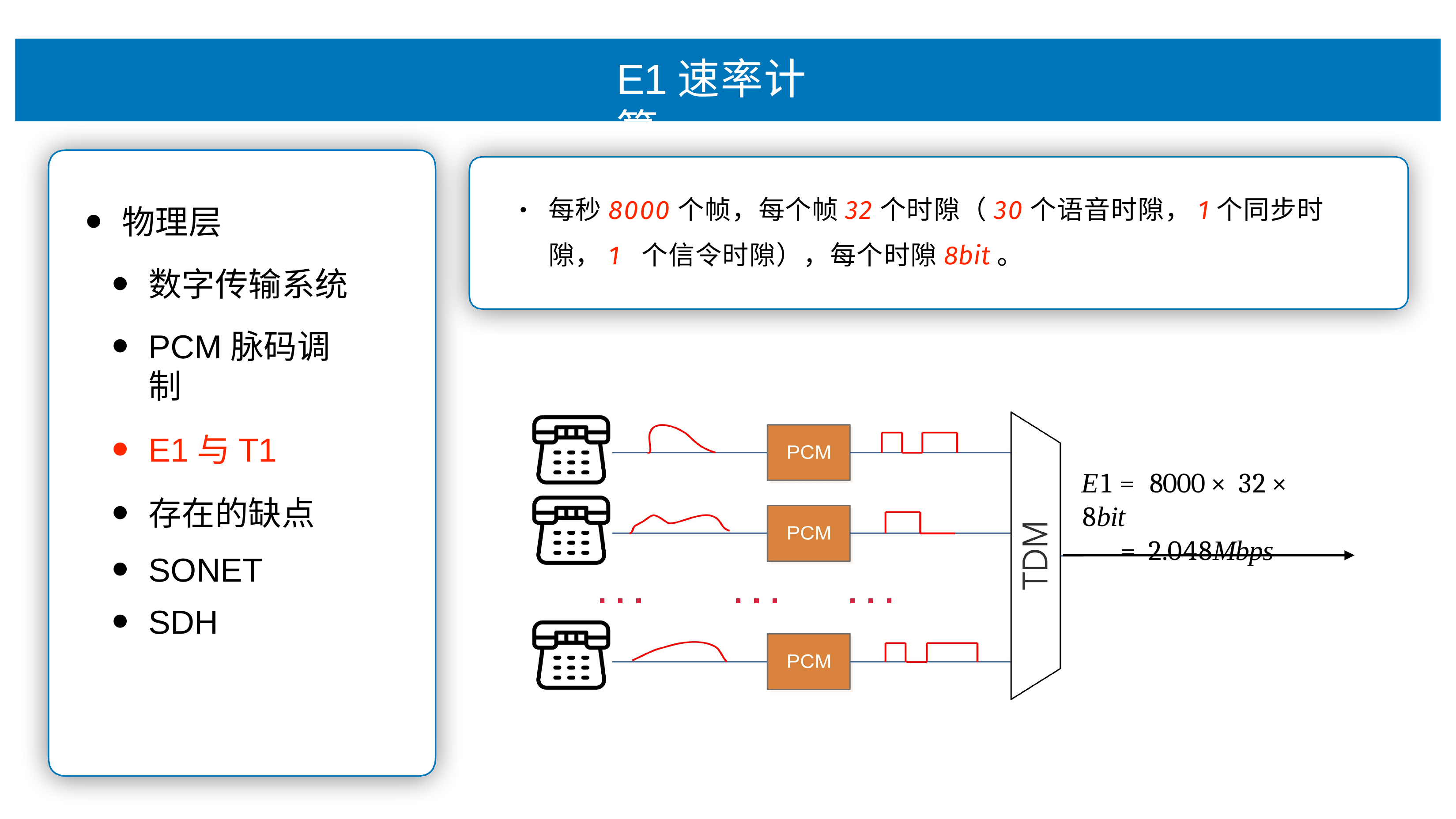

# E1速率计算

每秒8000个帧，每个帧32个时隙（30个语⾳时隙，1个同步时隙，1  个信令时隙），每个时隙8bit。
物理层
数字传输系统
PCM脉码调制
E1与T1
存在的缺点
SONET
SDH
•

E1 = 8000 × 32 × 8bit
= 2.048Mbps